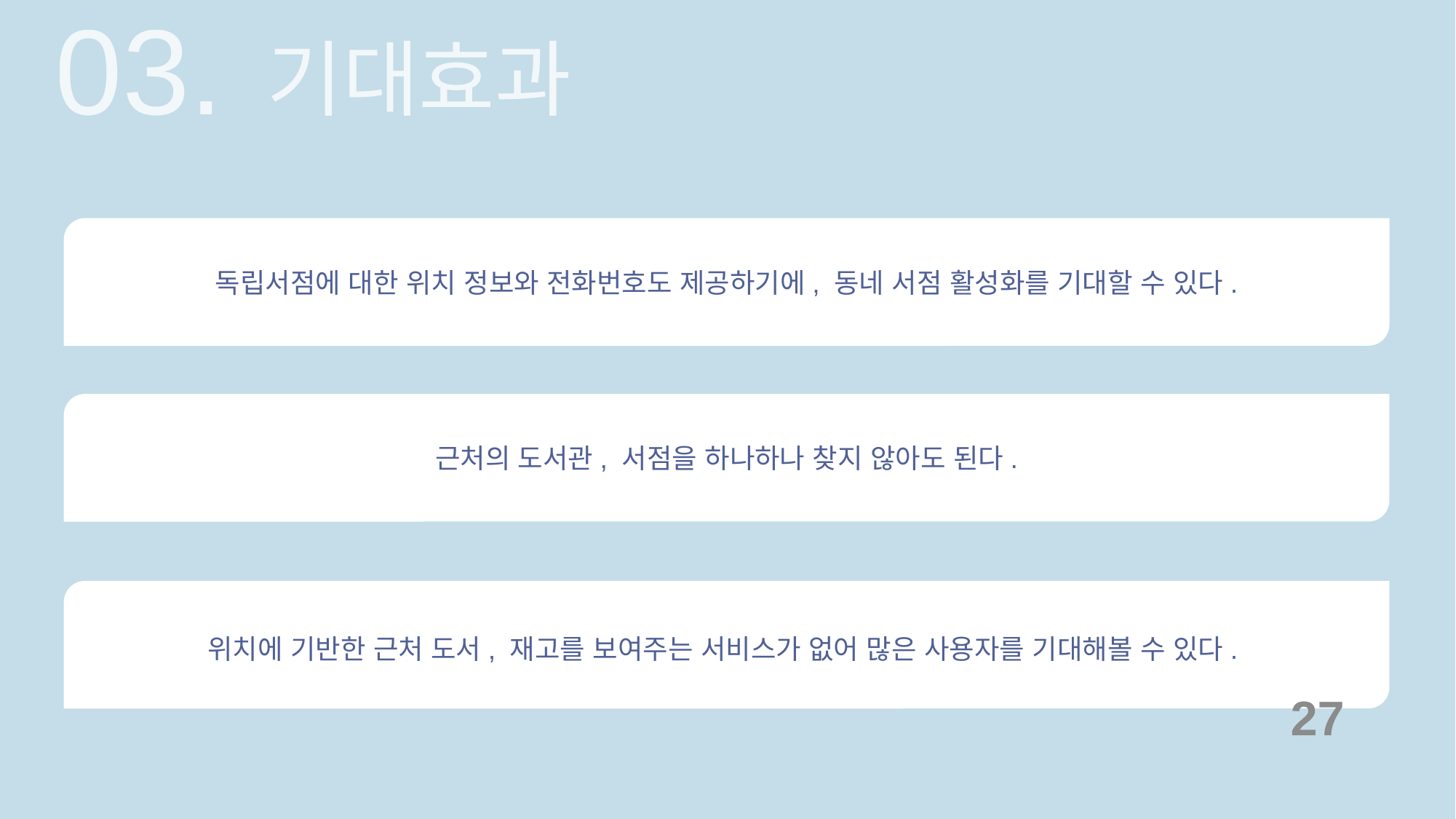

03.
기대효과

독립서점에 대한 위치 정보와 전화번호도 제공하기에, 동네 서점 활성화를 기대할 수 있다.

근처의 도서관, 서점을 하나하나 찾지 않아도 된다.
위치에 기반한 근처 도서, 재고를 보여주는 서비스가 없어 많은 사용자를 기대해볼 수 있다.
27